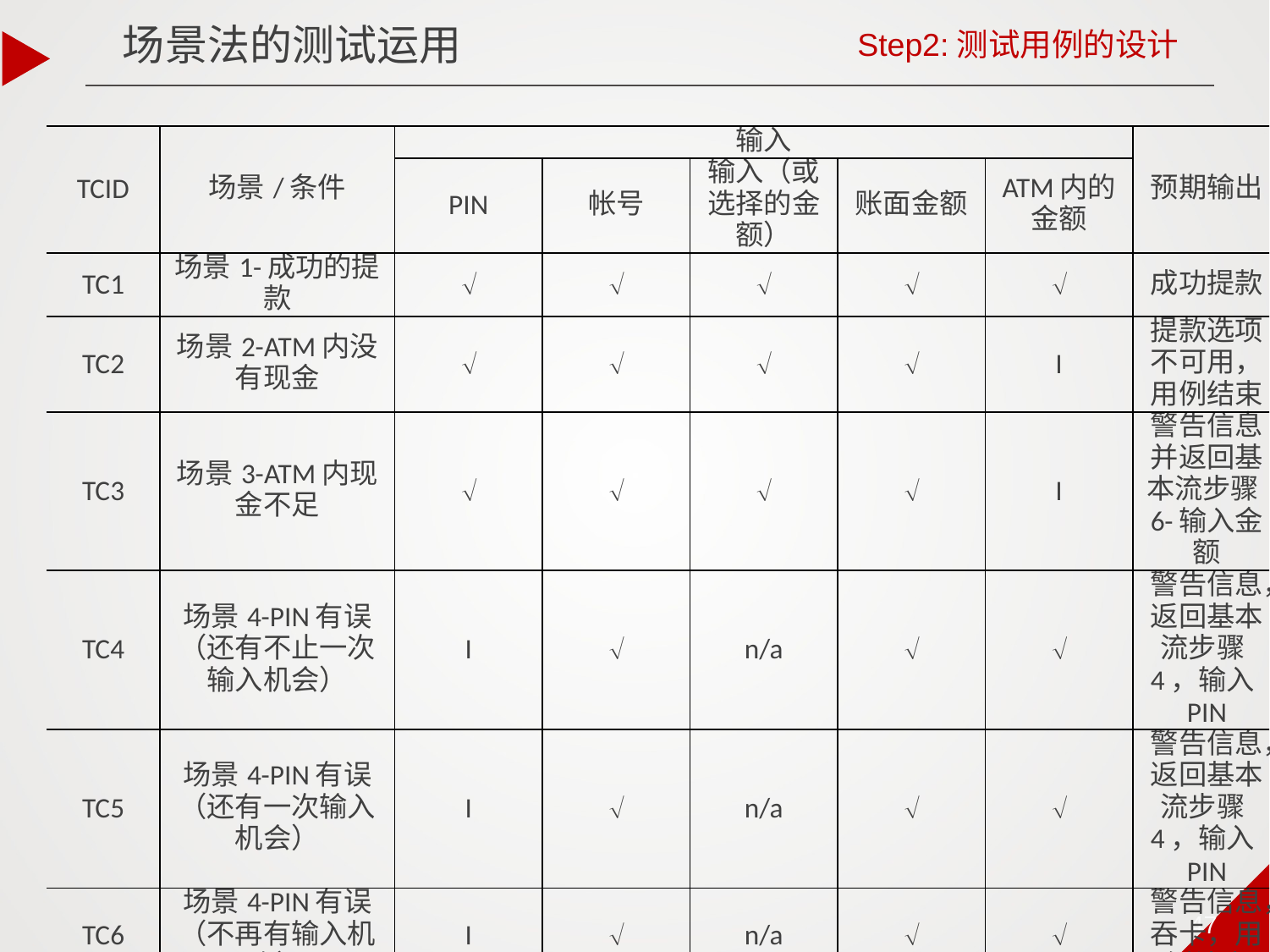

场景法的测试运用
Step2:测试用例的设计

| TCID | 场景/条件 | 输入 |  |  |  |  | 预期输出 |
| --- | --- | --- | --- | --- | --- | --- | --- |
|  |  | PIN | 帐号 | 输入（或选择的金额） | 账面金额 | ATM内的金额 |  |
| TC1 | 场景1-成功的提款 | √ | √ | √ | √ | √ | 成功提款 |
| TC2 | 场景2-ATM内没有现金 | √ | √ | √ | √ | I | 提款选项不可用，用例结束 |
| TC3 | 场景3-ATM内现金不足 | √ | √ | √ | √ | I | 警告信息并返回基本流步骤6-输入金额 |
| TC4 | 场景4-PIN有误（还有不止一次输入机会） | I | √ | n/a | √ | √ | 警告信息，返回基本流步骤4，输入PIN |
| TC5 | 场景4-PIN有误（还有一次输入机会） | I | √ | n/a | √ | √ | 警告信息，返回基本流步骤4，输入PIN |
| TC6 | 场景4-PIN有误（不再有输入机会） | I | √ | n/a | √ | √ | 警告信息，吞卡，用例结束 |